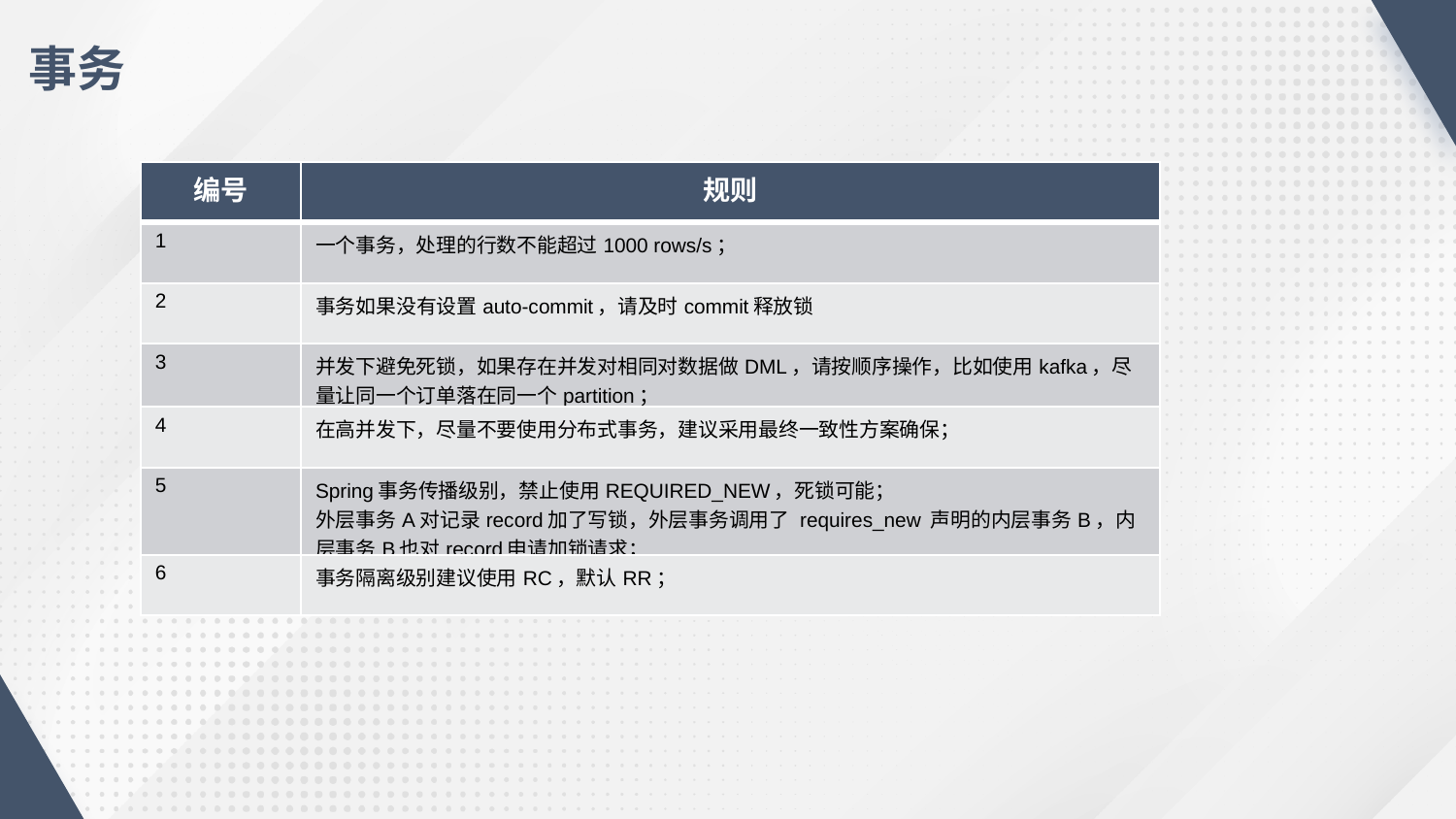

事务
| 编号 | 规则 |
| --- | --- |
| 1 | 一个事务，处理的行数不能超过1000 rows/s； |
| 2 | 事务如果没有设置auto-commit，请及时commit释放锁 |
| 3 | 并发下避免死锁，如果存在并发对相同对数据做DML，请按顺序操作，比如使用kafka，尽量让同一个订单落在同一个partition； |
| 4 | 在高并发下，尽量不要使用分布式事务，建议采用最终一致性方案确保； |
| 5 | Spring事务传播级别，禁止使用REQUIRED\_NEW，死锁可能； 外层事务A对记录record加了写锁，外层事务调用了 requires\_new 声明的内层事务B，内层事务B也对record申请加锁请求； |
| 6 | 事务隔离级别建议使用RC，默认RR； |